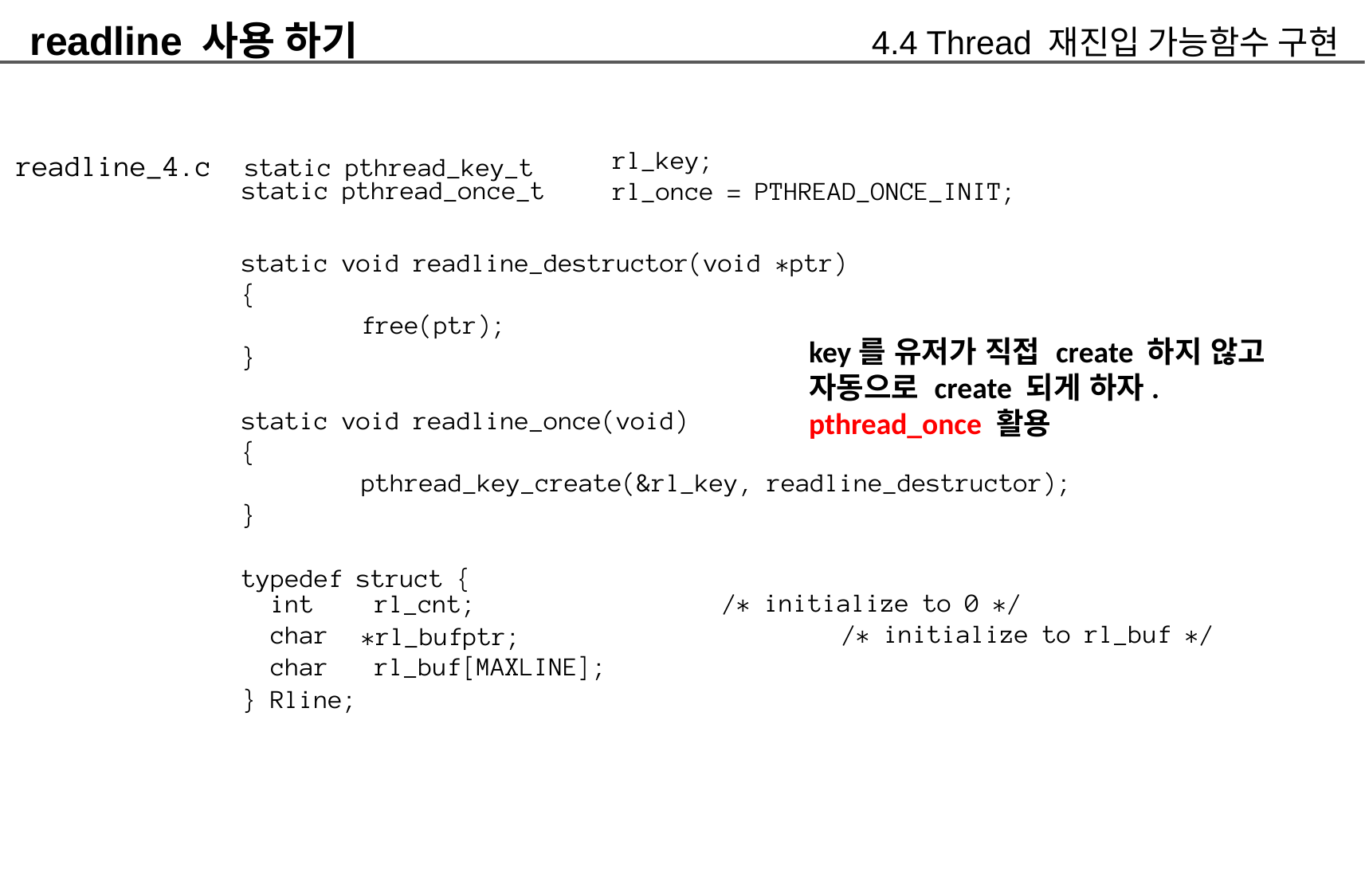

readline 사용 하기

readline_4.c     static  pthread_key_t
		static  pthread_once_t
	4.4 Thread 재진입 가능함수 구현

rl_key;
rl_once  =  PTHREAD_ONCE_INIT;

static  void  readline_destructor(void  *ptr)
{
	free(ptr);
}

static  void  readline_once(void)
{
	pthread_key_create(&rl_key,  readline_destructor);
}

typedef  struct  {
key를 유저가 직접 create 하지 않고 자동으로 create 되게 하자.
pthread_once 활용
/*  initialize  to  0  */
	/*  initialize  to  rl_buf  */
	int
	char
	char
}  Rline;
	rl_cnt;
*rl_bufptr;
	rl_buf[MAXLINE];